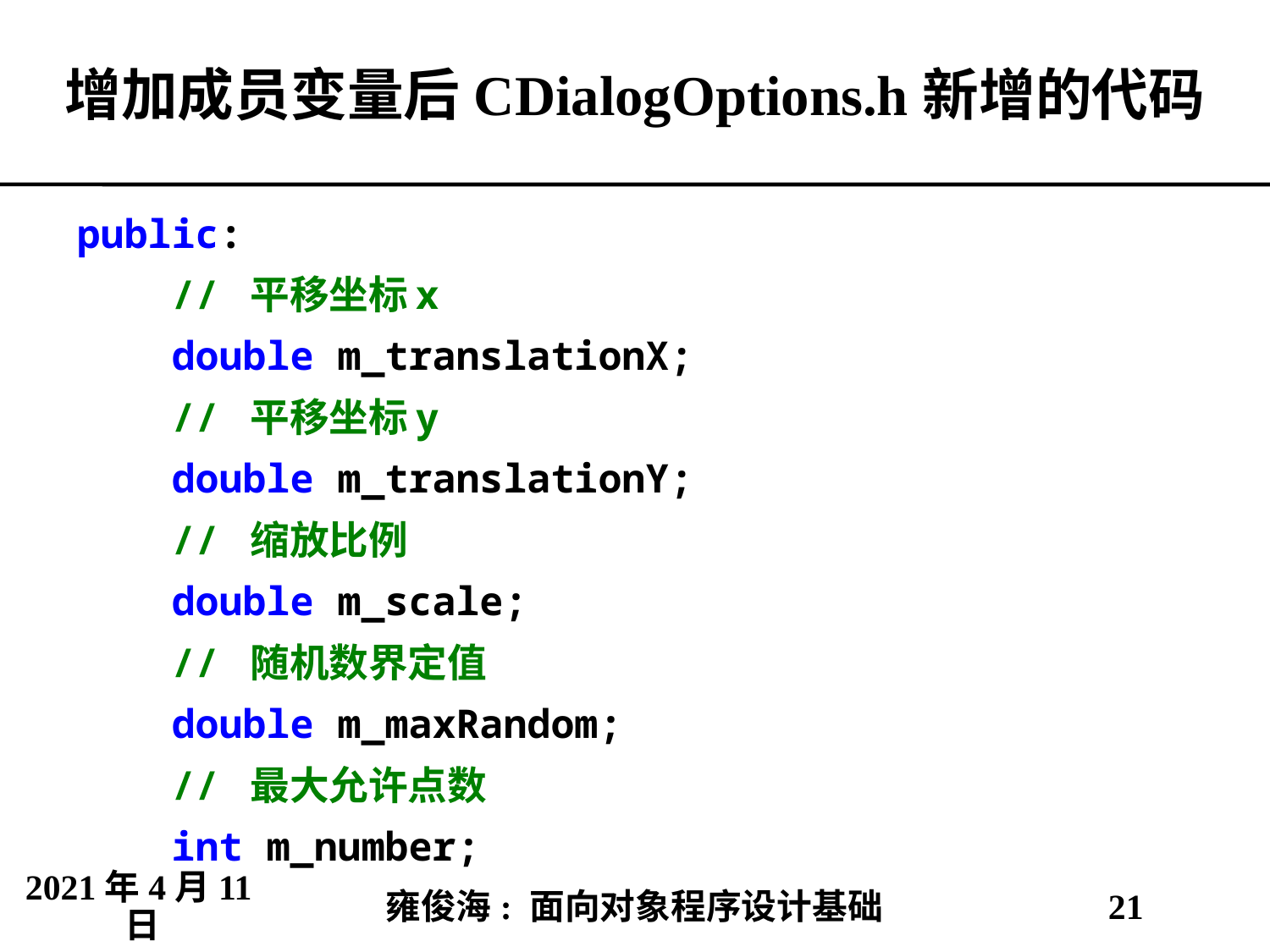

# 增加成员变量后CDialogOptions.h新增的代码

public:
    // 平移坐标x
    double m_translationX;
    // 平移坐标y
    double m_translationY;
    // 缩放比例
    double m_scale;
    // 随机数界定值
    double m_maxRandom;
    // 最大允许点数
    int m_number;
2021年4月11日
雍俊海: 面向对象程序设计基础
21